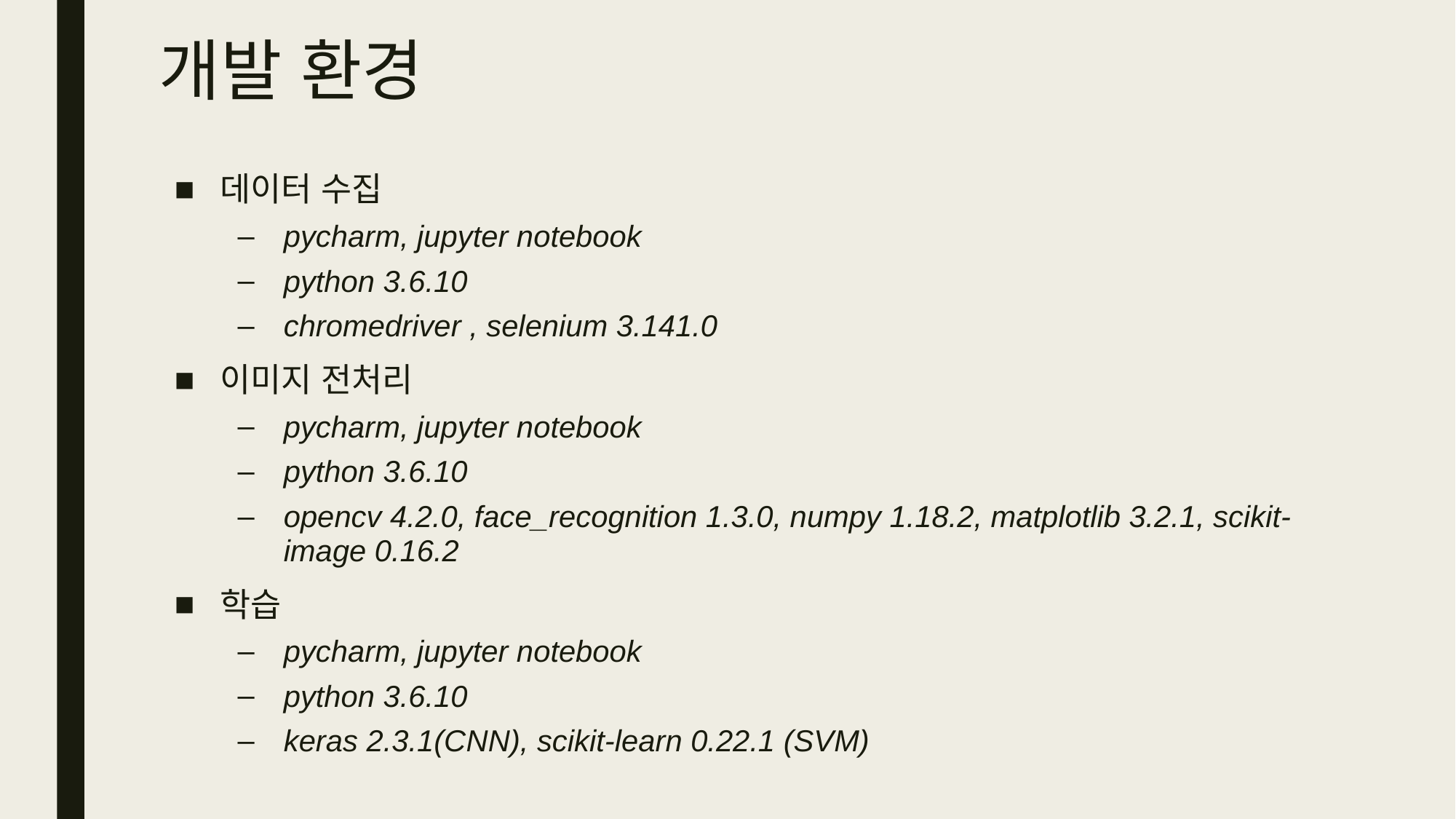

# 개발 환경
데이터 수집
pycharm, jupyter notebook
python 3.6.10
chromedriver , selenium 3.141.0
이미지 전처리
pycharm, jupyter notebook
python 3.6.10
opencv 4.2.0, face_recognition 1.3.0, numpy 1.18.2, matplotlib 3.2.1, scikit-image 0.16.2
학습
pycharm, jupyter notebook
python 3.6.10
keras 2.3.1(CNN), scikit-learn 0.22.1 (SVM)